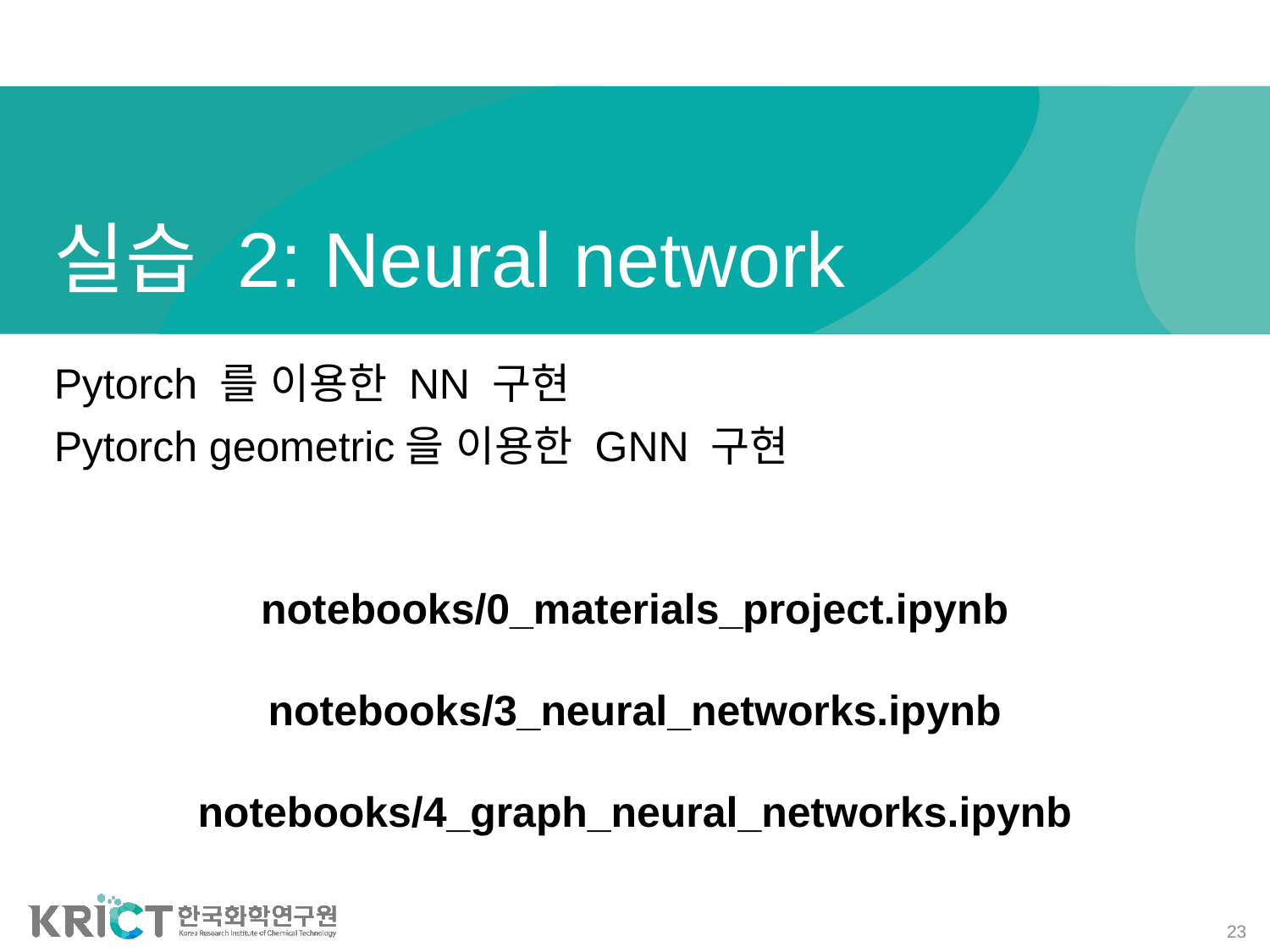

# 실습 2: Neural network
Pytorch 를 이용한 NN 구현
Pytorch geometric을 이용한 GNN 구현
notebooks/0_materials_project.ipynb

notebooks/3_neural_networks.ipynb

notebooks/4_graph_neural_networks.ipynb
23